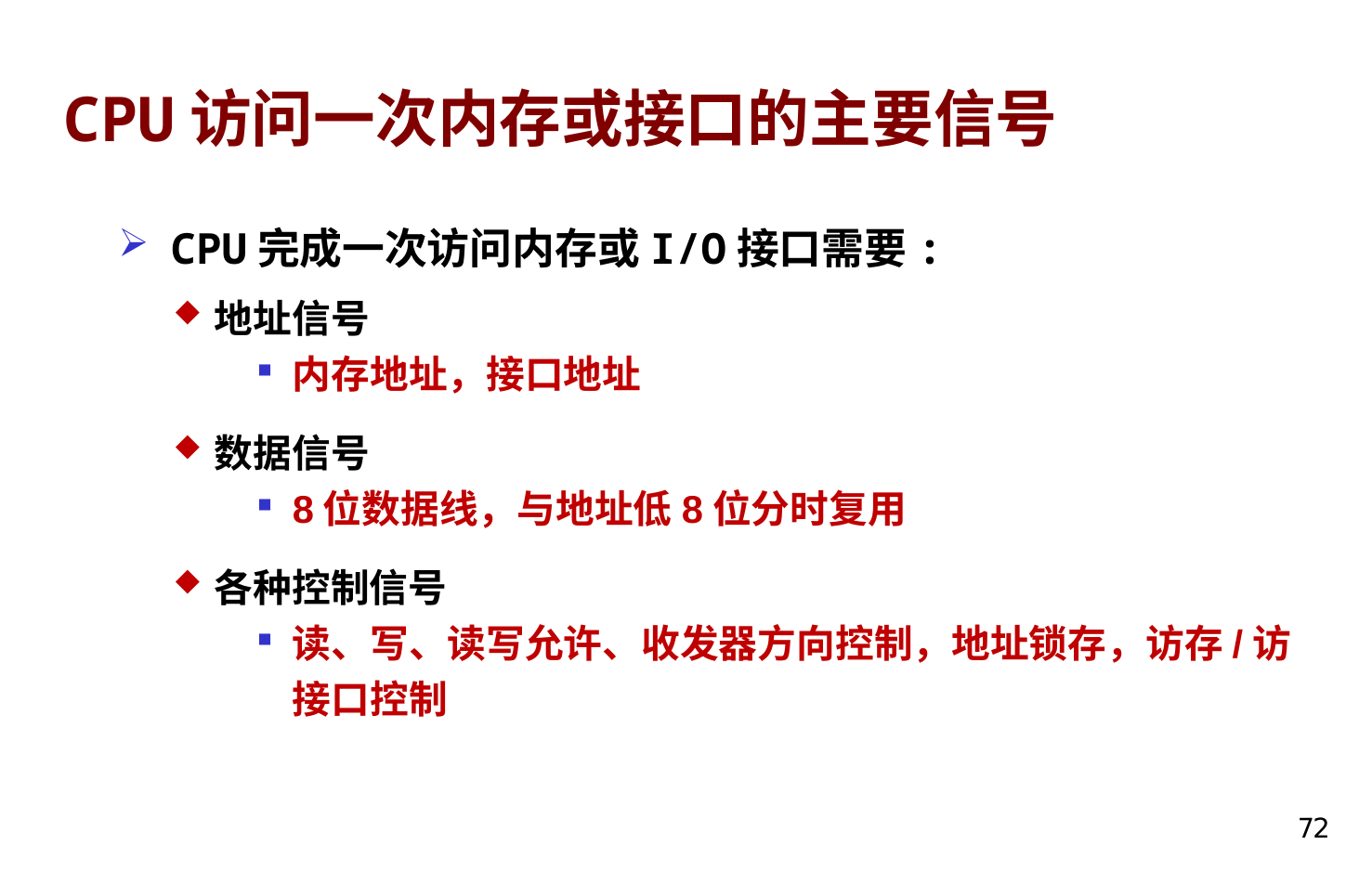

# CPU访问一次内存或接口的主要信号
CPU完成一次访问内存或I/O接口需要:
地址信号
内存地址，接口地址
数据信号
8位数据线，与地址低8位分时复用
各种控制信号
读、写、读写允许、收发器方向控制，地址锁存，访存/访接口控制
72